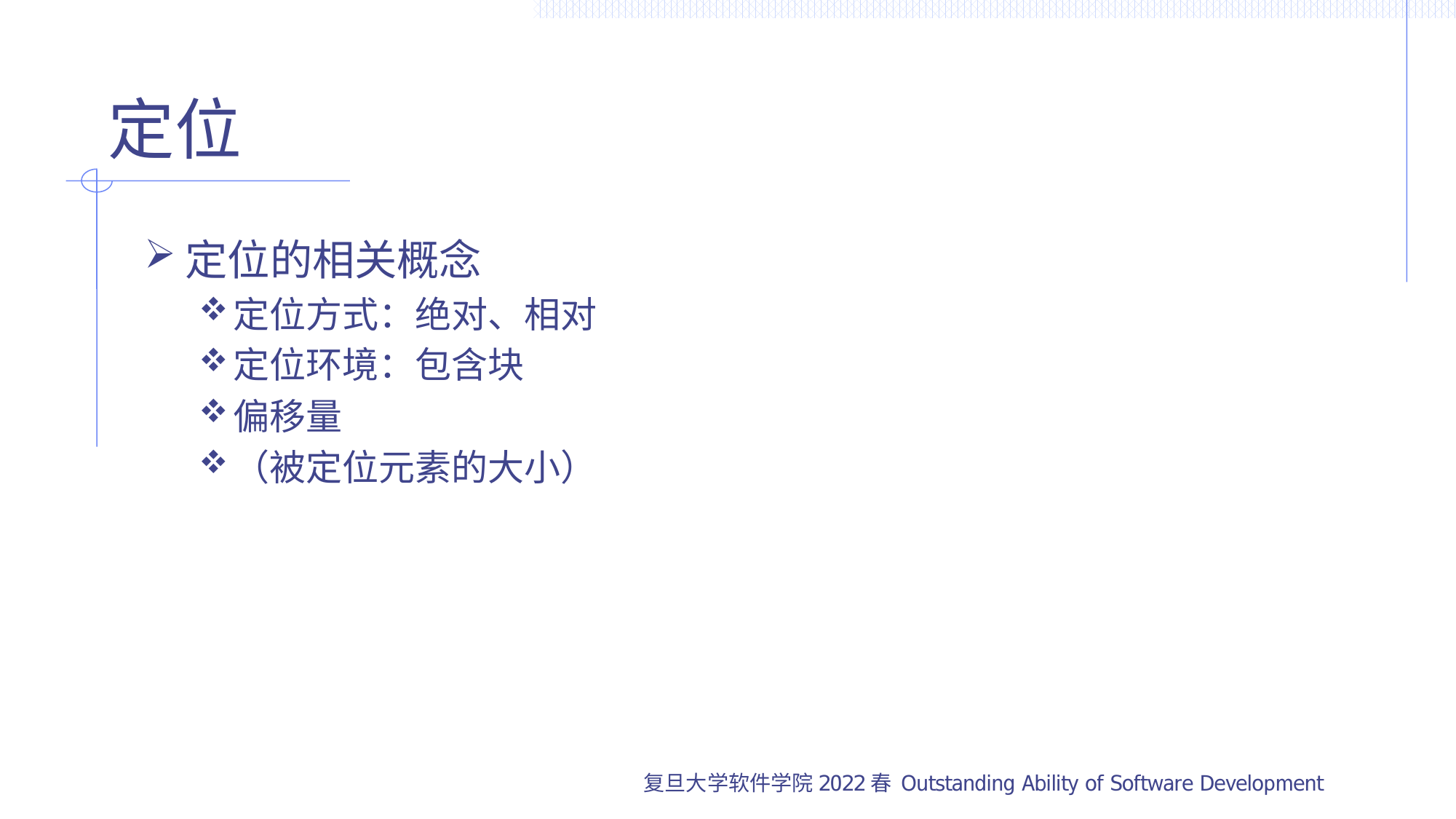

# 定位
定位的相关概念
定位方式：绝对、相对
定位环境：包含块
偏移量
（被定位元素的大小）